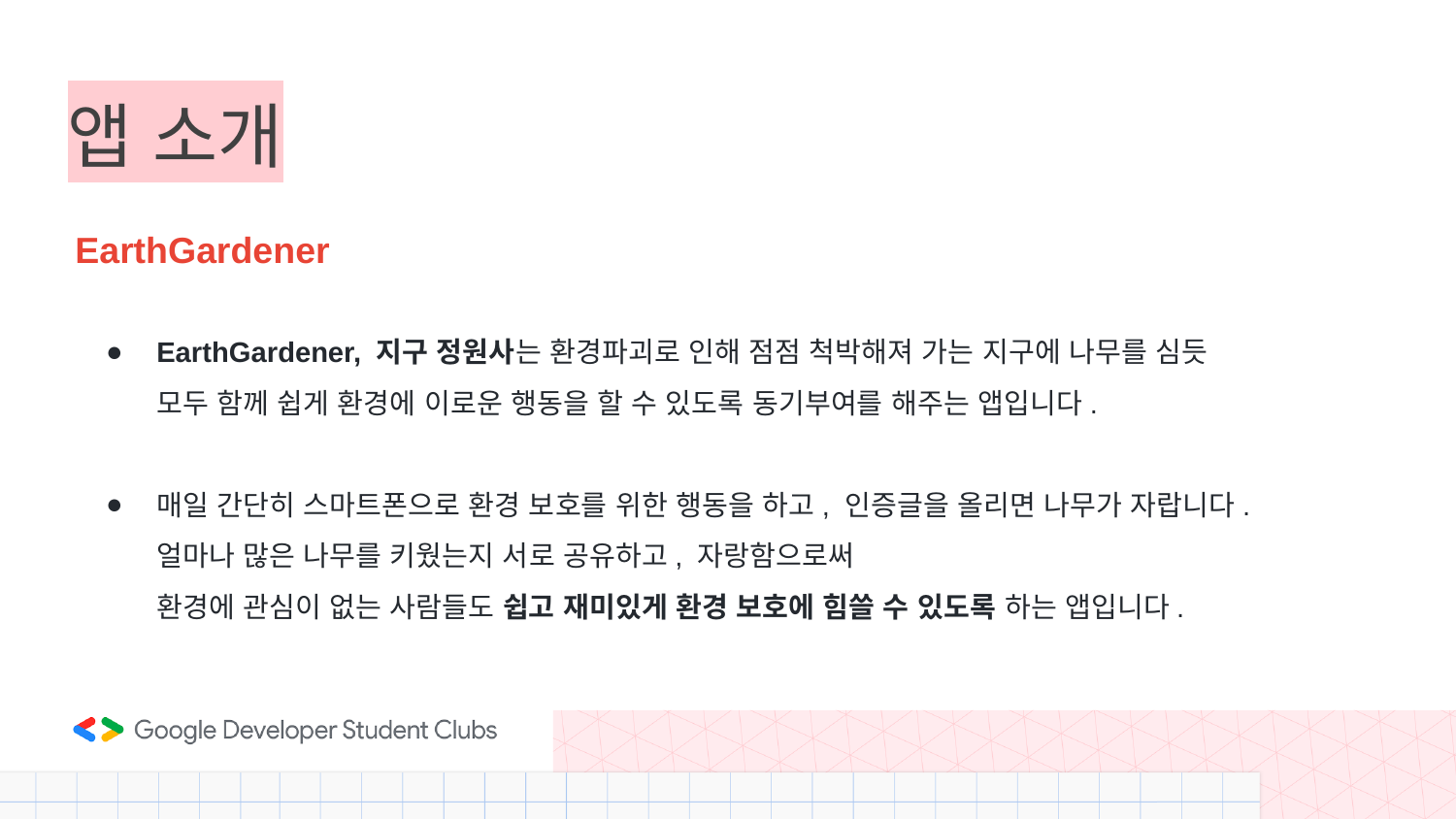

# 앱 소개
EarthGardener
EarthGardener, 지구 정원사는 환경파괴로 인해 점점 척박해져 가는 지구에 나무를 심듯
모두 함께 쉽게 환경에 이로운 행동을 할 수 있도록 동기부여를 해주는 앱입니다.

매일 간단히 스마트폰으로 환경 보호를 위한 행동을 하고, 인증글을 올리면 나무가 자랍니다.
얼마나 많은 나무를 키웠는지 서로 공유하고, 자랑함으로써
환경에 관심이 없는 사람들도 쉽고 재미있게 환경 보호에 힘쓸 수 있도록 하는 앱입니다.